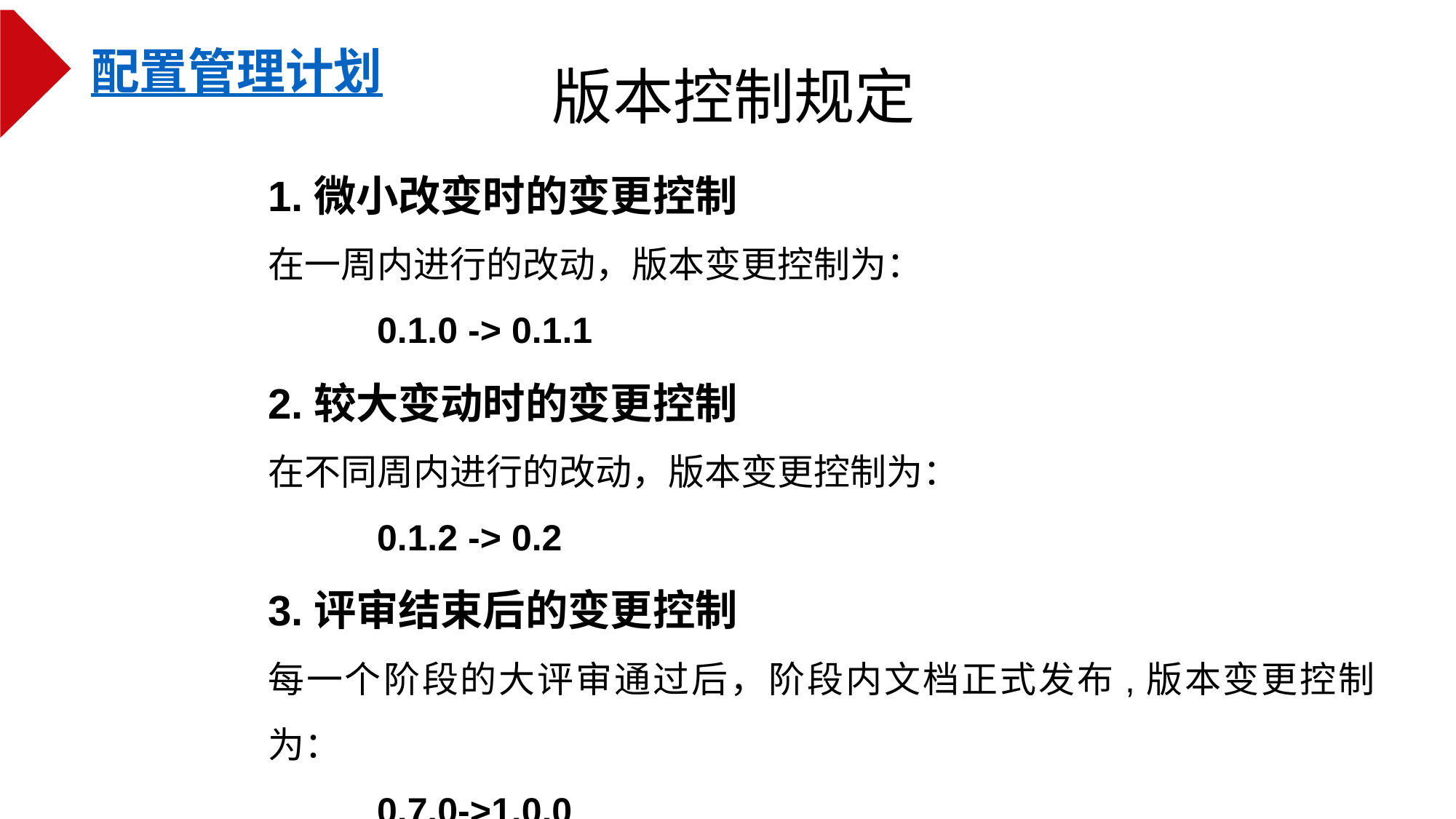

配置管理计划
版本控制规定
1.微小改变时的变更控制
在一周内进行的改动，版本变更控制为：
	0.1.0 -> 0.1.1
2.较大变动时的变更控制
在不同周内进行的改动，版本变更控制为：
	0.1.2 -> 0.2
3.评审结束后的变更控制
每一个阶段的大评审通过后，阶段内文档正式发布,版本变更控制为：
	0.7.0->1.0.0